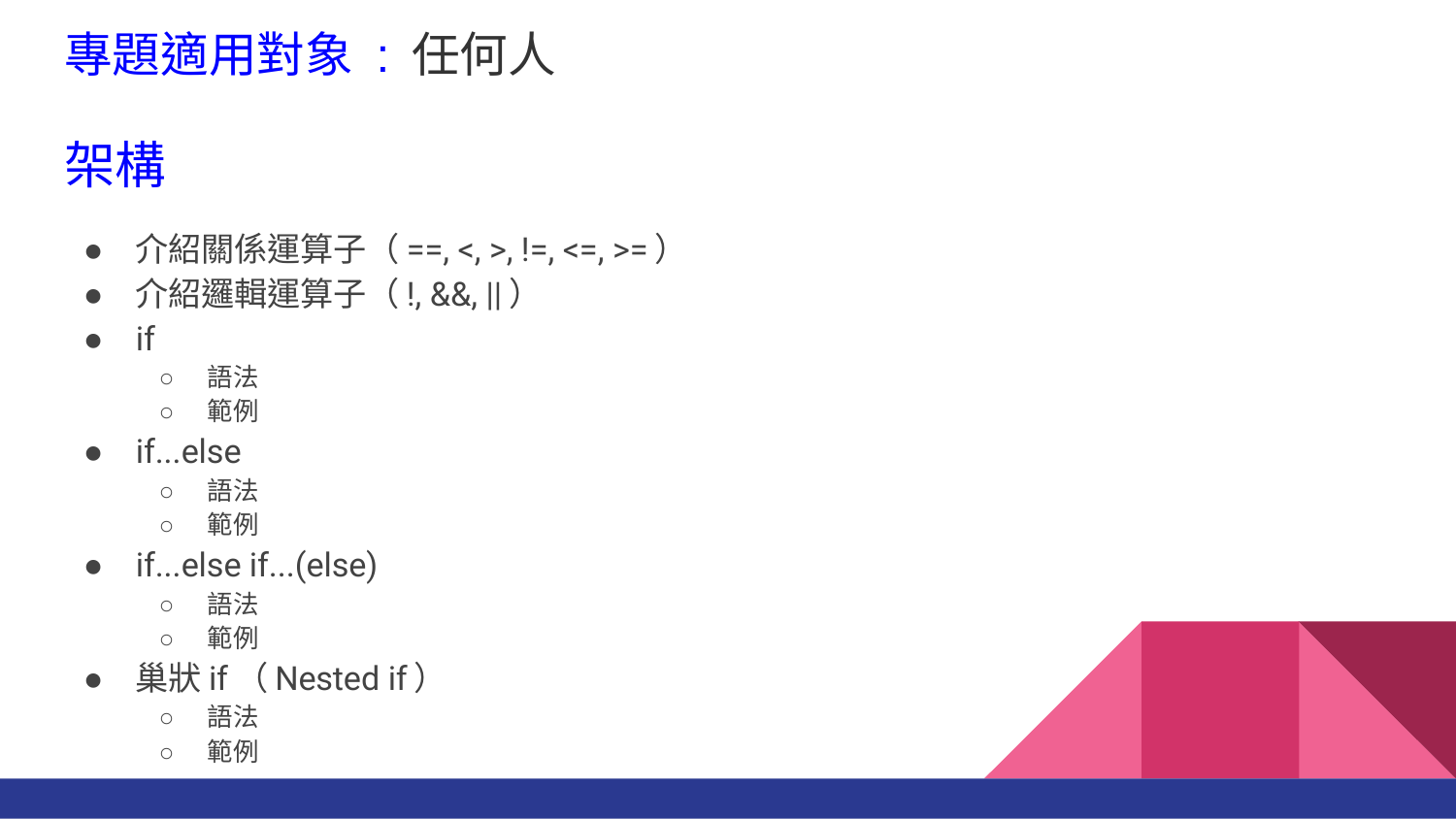

# 專題適用對象 : 任何人

架構
介紹關係運算子（==, <, >, !=, <=, >=）
介紹邏輯運算子（!, &&, ||）
if
語法
範例
if...else
語法
範例
if...else if...(else)
語法
範例
巢狀if（Nested if）
語法
範例